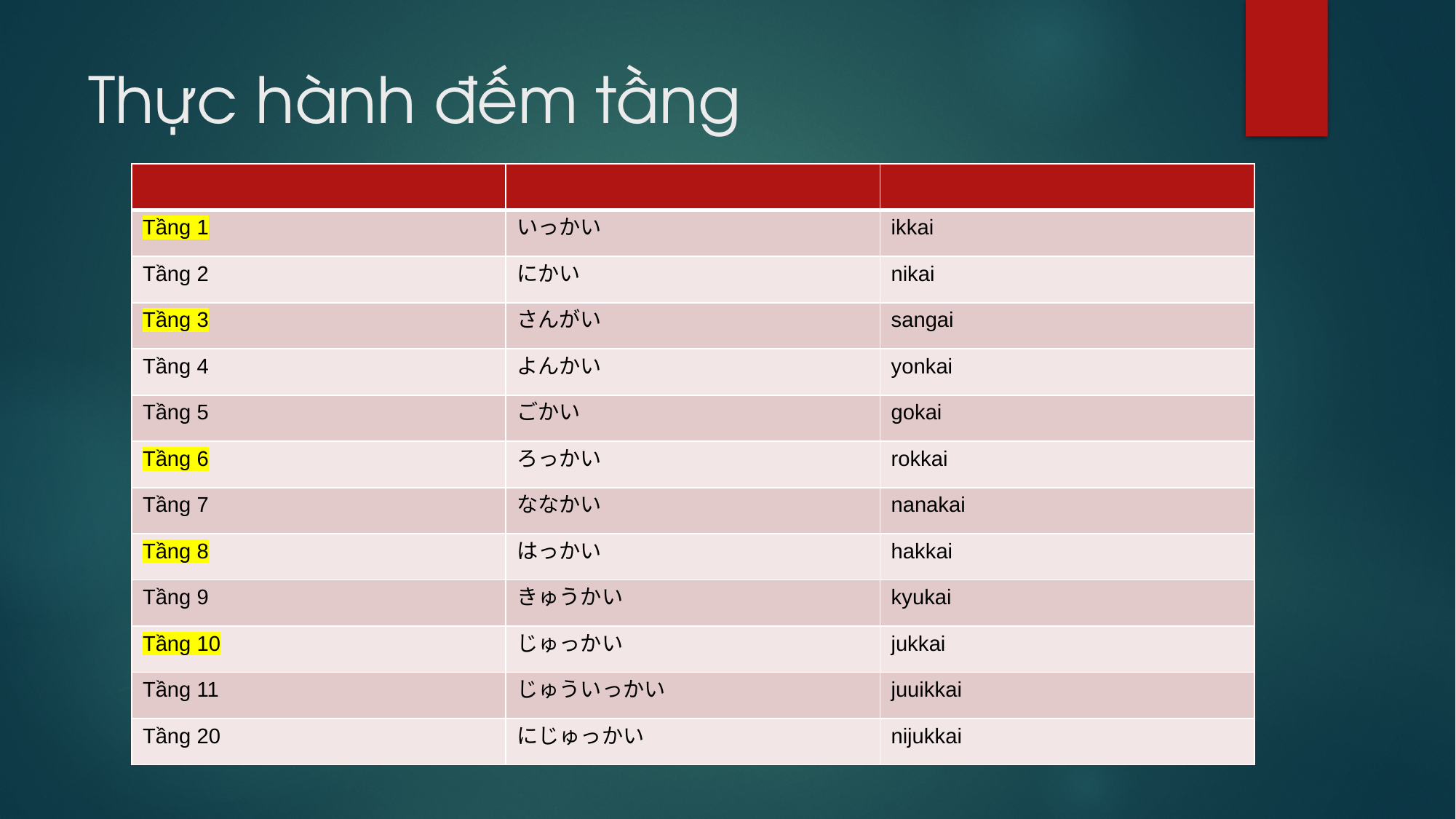

# Thực hành đếm tầng
|  |  |  |
| --- | --- | --- |
| Tầng 1 | いっかい | ikkai |
| Tầng 2 | にかい | nikai |
| Tầng 3 | さんがい | sangai |
| Tầng 4 | よんかい | yonkai |
| Tầng 5 | ごかい | gokai |
| Tầng 6 | ろっかい | rokkai |
| Tầng 7 | ななかい | nanakai |
| Tầng 8 | はっかい | hakkai |
| Tầng 9 | きゅうかい | kyukai |
| Tầng 10 | じゅっかい | jukkai |
| Tầng 11 | じゅういっかい | juuikkai |
| Tầng 20 | にじゅっかい | nijukkai |